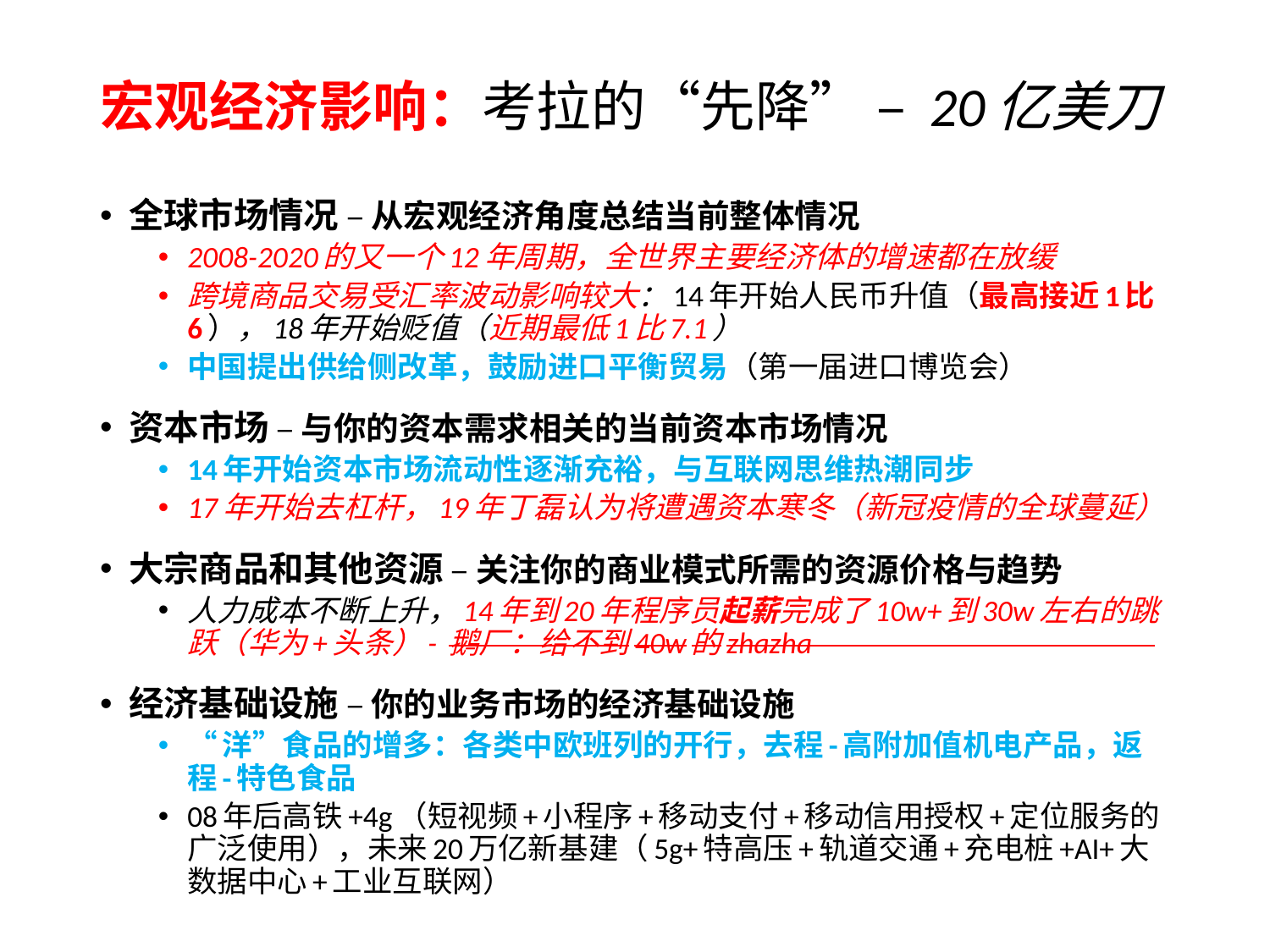

# 宏观经济影响：考拉的“先降” – 20亿美刀
全球市场情况 – 从宏观经济角度总结当前整体情况
2008-2020的又一个12年周期，全世界主要经济体的增速都在放缓
跨境商品交易受汇率波动影响较大：14年开始人民币升值（最高接近1比6），18年开始贬值（近期最低1比7.1）
中国提出供给侧改革，鼓励进口平衡贸易（第一届进口博览会）

资本市场 – 与你的资本需求相关的当前资本市场情况
14年开始资本市场流动性逐渐充裕，与互联网思维热潮同步
17年开始去杠杆，19年丁磊认为将遭遇资本寒冬（新冠疫情的全球蔓延）

大宗商品和其他资源 – 关注你的商业模式所需的资源价格与趋势
人力成本不断上升，14年到20年程序员起薪完成了10w+到30w左右的跳跃（华为+头条）- 鹅厂：给不到40w的zhazha

经济基础设施 – 你的业务市场的经济基础设施
“洋”食品的增多：各类中欧班列的开行，去程-高附加值机电产品，返程-特色食品
08年后高铁+4g（短视频+小程序+移动支付+移动信用授权+定位服务的广泛使用），未来20万亿新基建（5g+特高压+轨道交通+充电桩+AI+大数据中心+工业互联网）